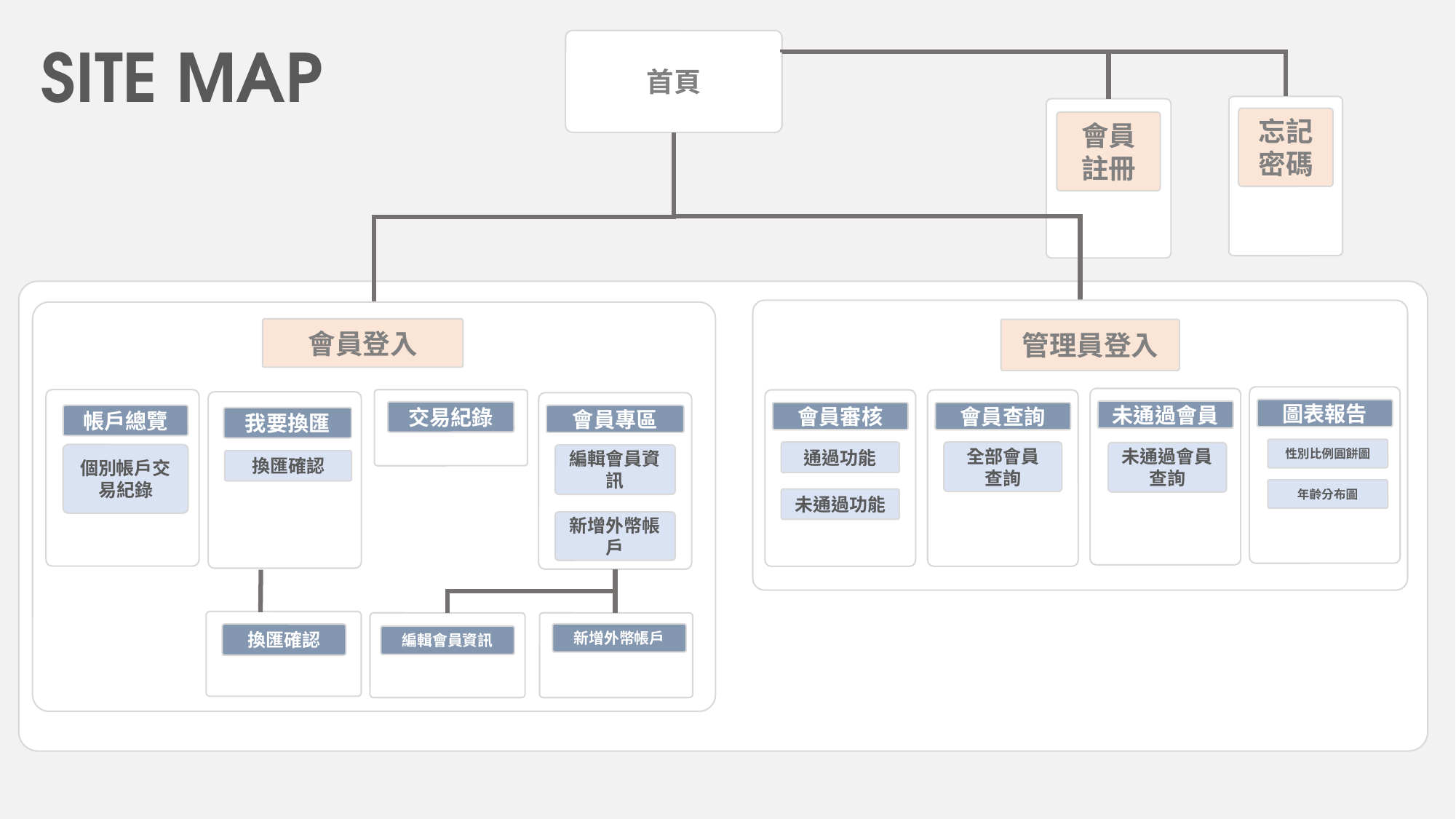

SITE MAP
首頁

忘記密碼

會員註冊

管理員登入

圖表報告
未通過會員
會員審核
會員查詢
性別比例圓餅圖
通過功能
全部會員
查詢
未通過會員查詢
年齡分布圖
未通過功能

會員登入

交易紀錄
帳戶總覽
會員專區
我要換匯
個別帳戶交易紀錄
編輯會員資訊
換匯確認
新增外幣帳戶

編輯會員資訊

新增外幣帳戶
換匯確認